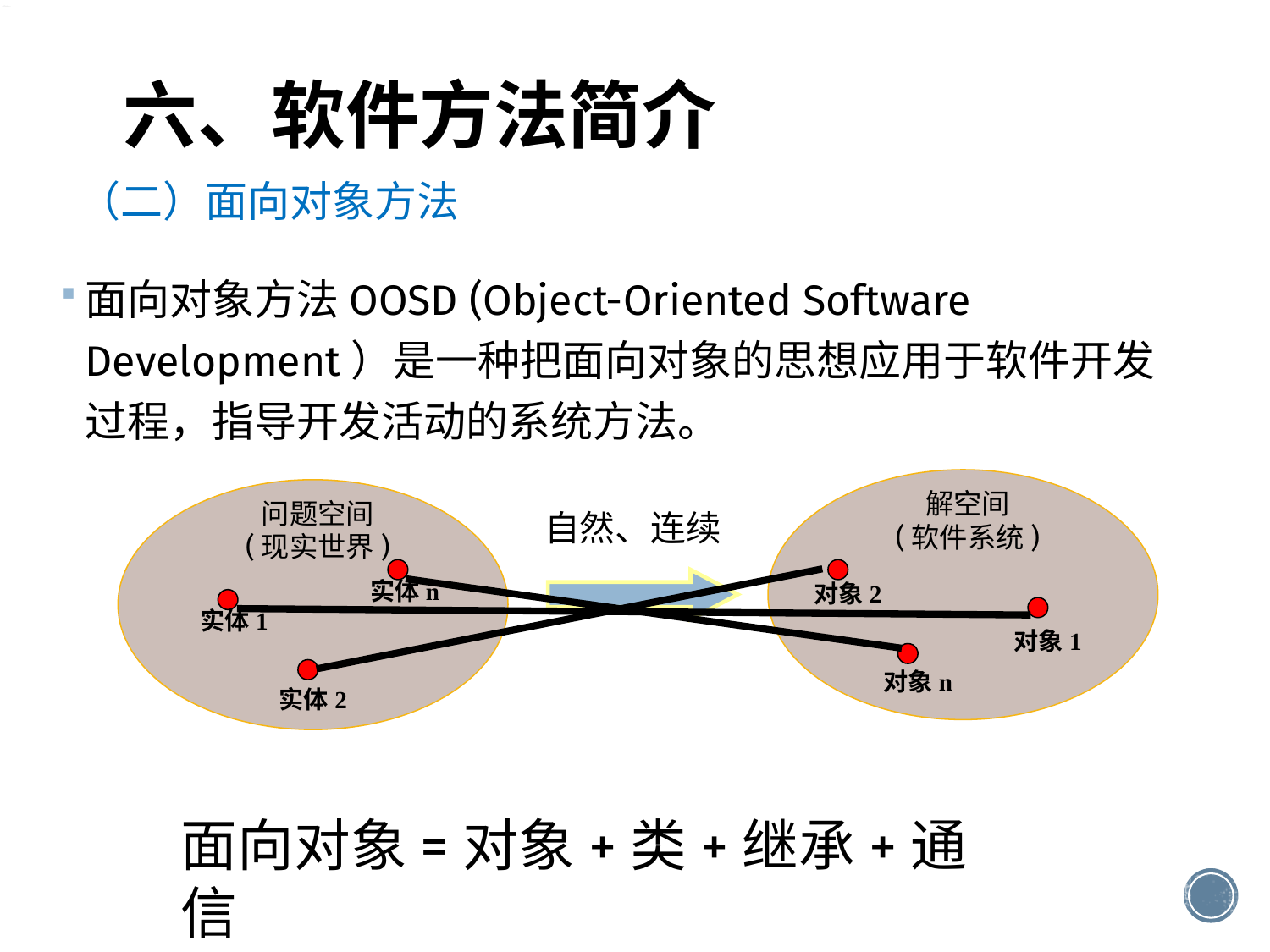

# 六、软件方法简介
（二）面向对象方法

面向对象方法OOSD (Object-Oriented Software Development）是一种把面向对象的思想应用于软件开发过程，指导开发活动的系统方法。

解空间
(软件系统)

问题空间
(现实世界)
自然、连续

实体n

对象2

实体1

对象1

对象n

实体2

面向对象=对象+类+继承+通信